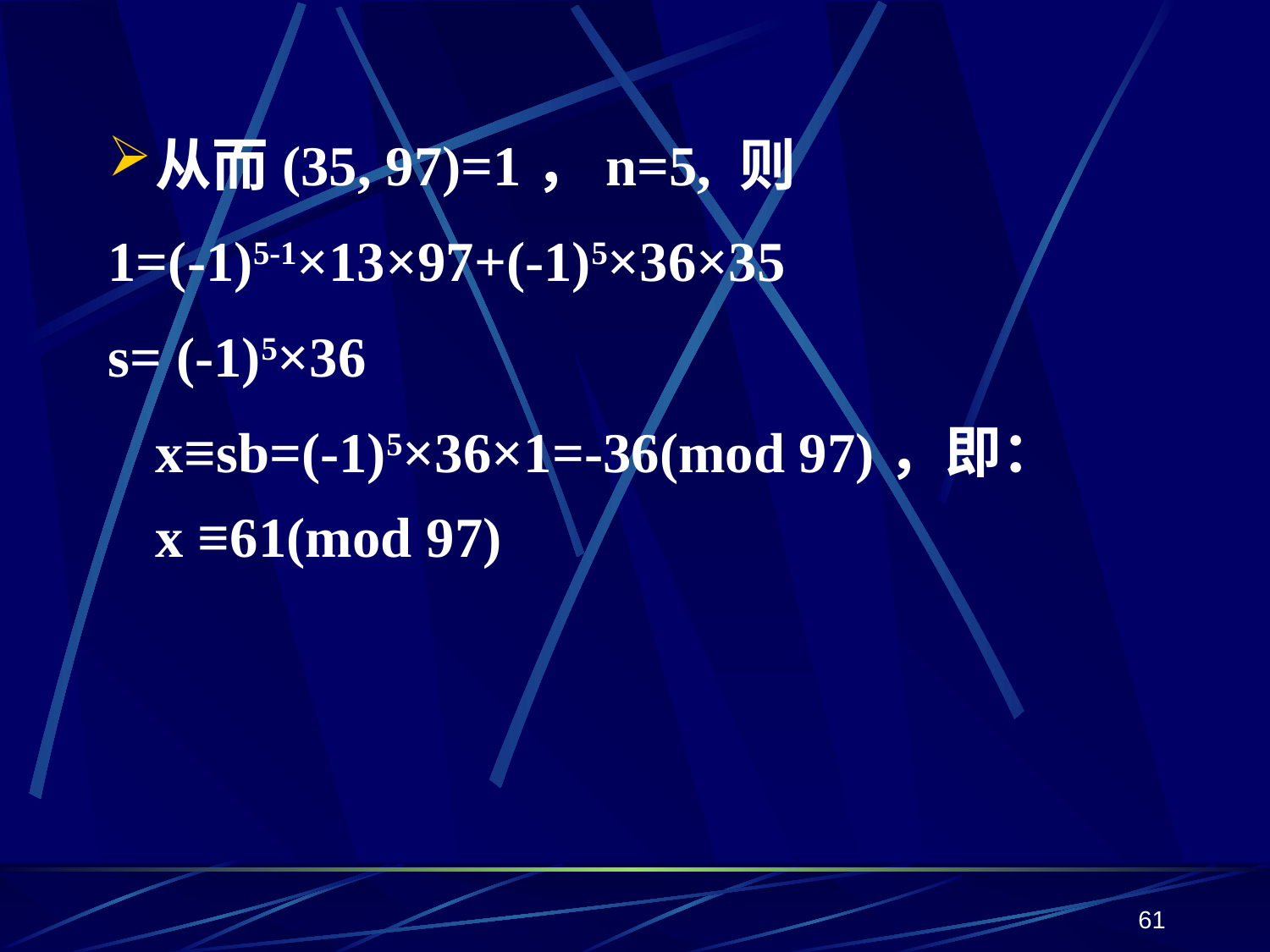

从而(35, 97)=1，n=5, 则
1=(-1)5-1×13×97+(-1)5×36×35
s= (-1)5×36
	x≡sb=(-1)5×36×1=-36(mod 97)，即：x ≡61(mod 97)

61